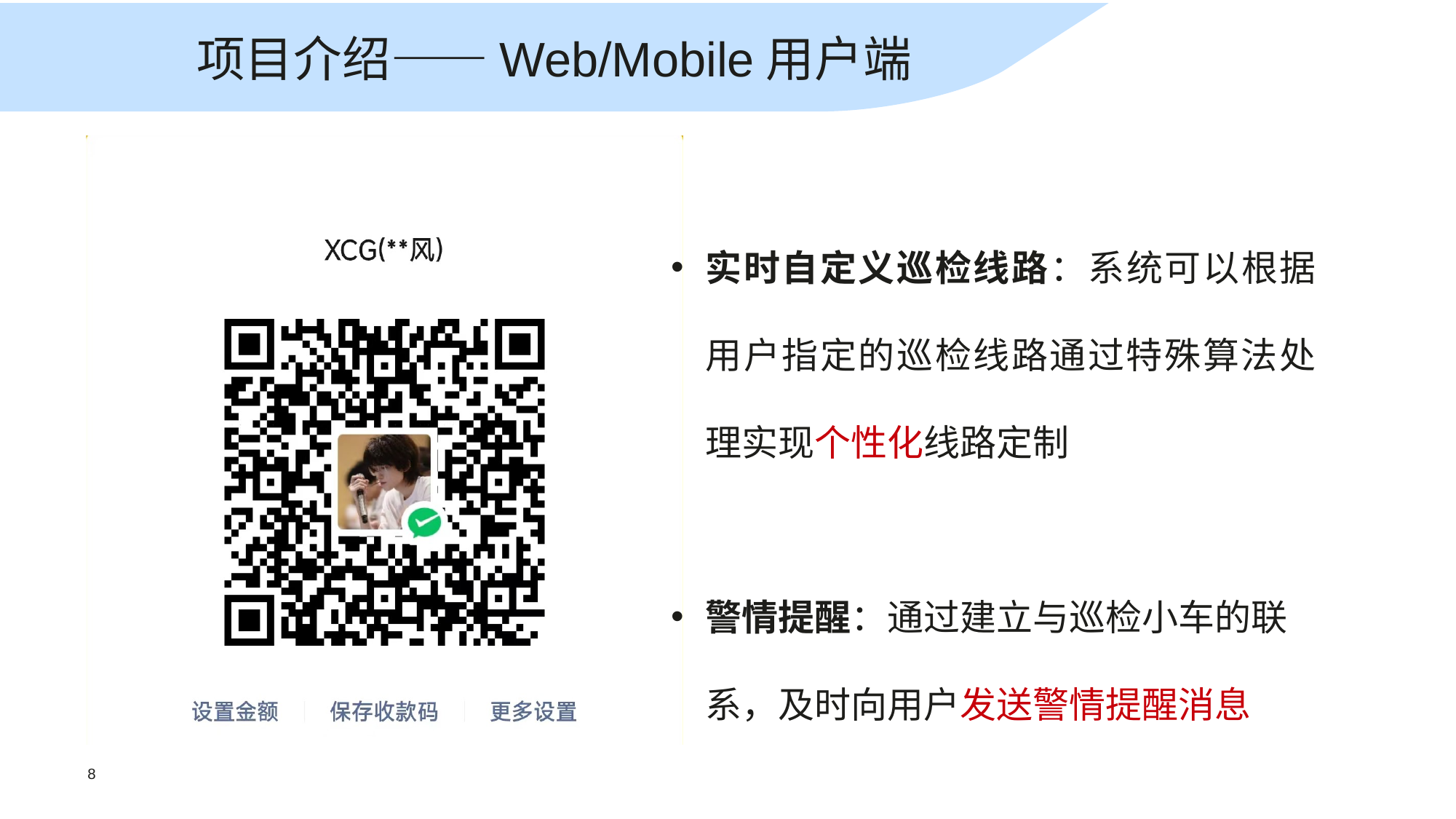

项目介绍——Web/Mobile用户端

实时自定义巡检线路：系统可以根据用户指定的巡检线路通过特殊算法处理实现个性化线路定制

警情提醒：通过建立与巡检小车的联系，及时向用户发送警情提醒消息